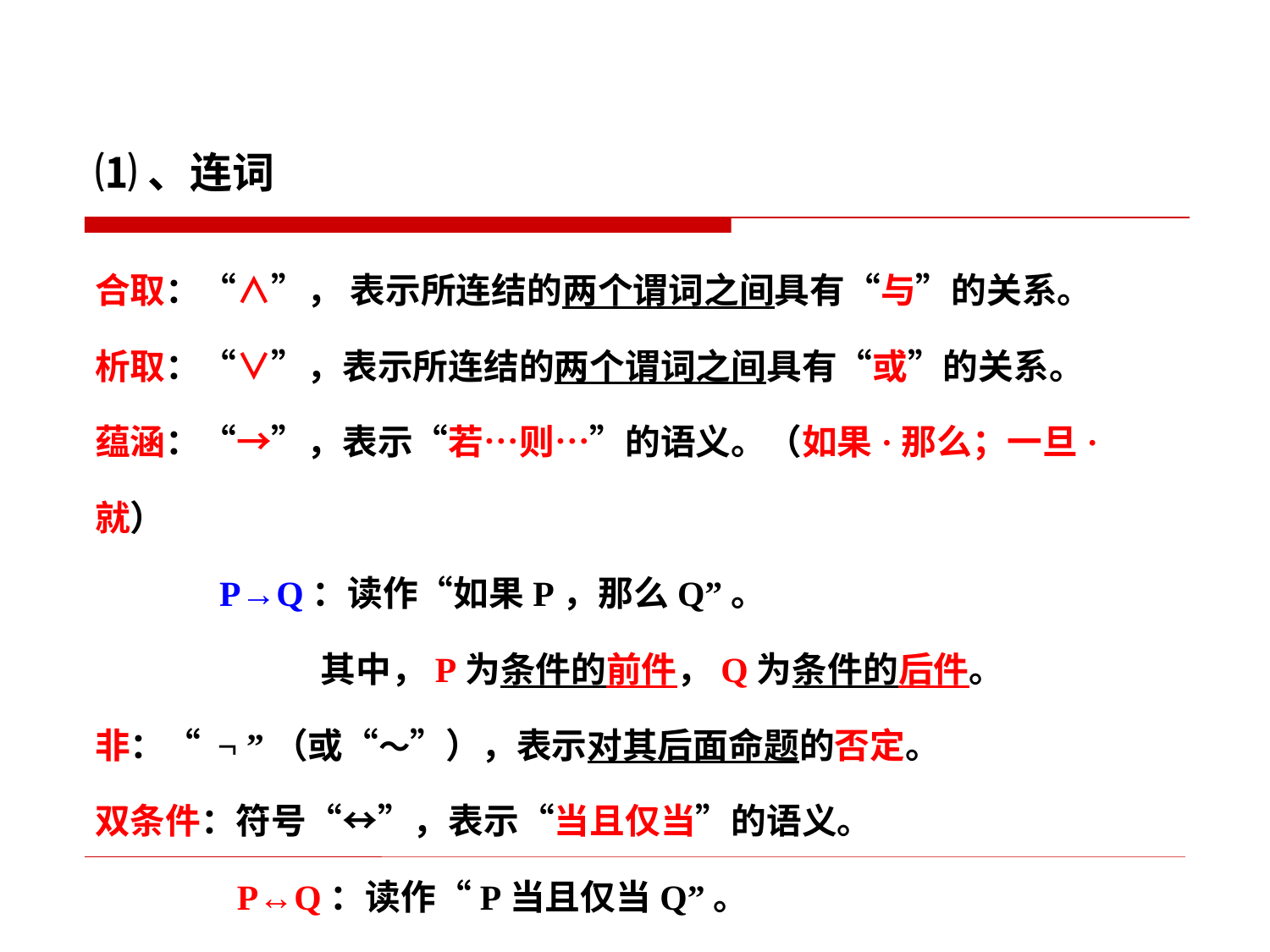

⑴、连词
合取：“∧”， 表示所连结的两个谓词之间具有“与”的关系。
析取：“∨”，表示所连结的两个谓词之间具有“或”的关系。
蕴涵：“→”，表示“若…则…”的语义。（如果·那么；一旦·就）
              P→Q：读作“如果P，那么Q”。
                           其中，P为条件的前件，Q为条件的后件。
非：“ ¬ ”（或“～”），表示对其后面命题的否定。
双条件：符号“↔”，表示“当且仅当”的语义。
                P↔Q：读作“P当且仅当Q”。